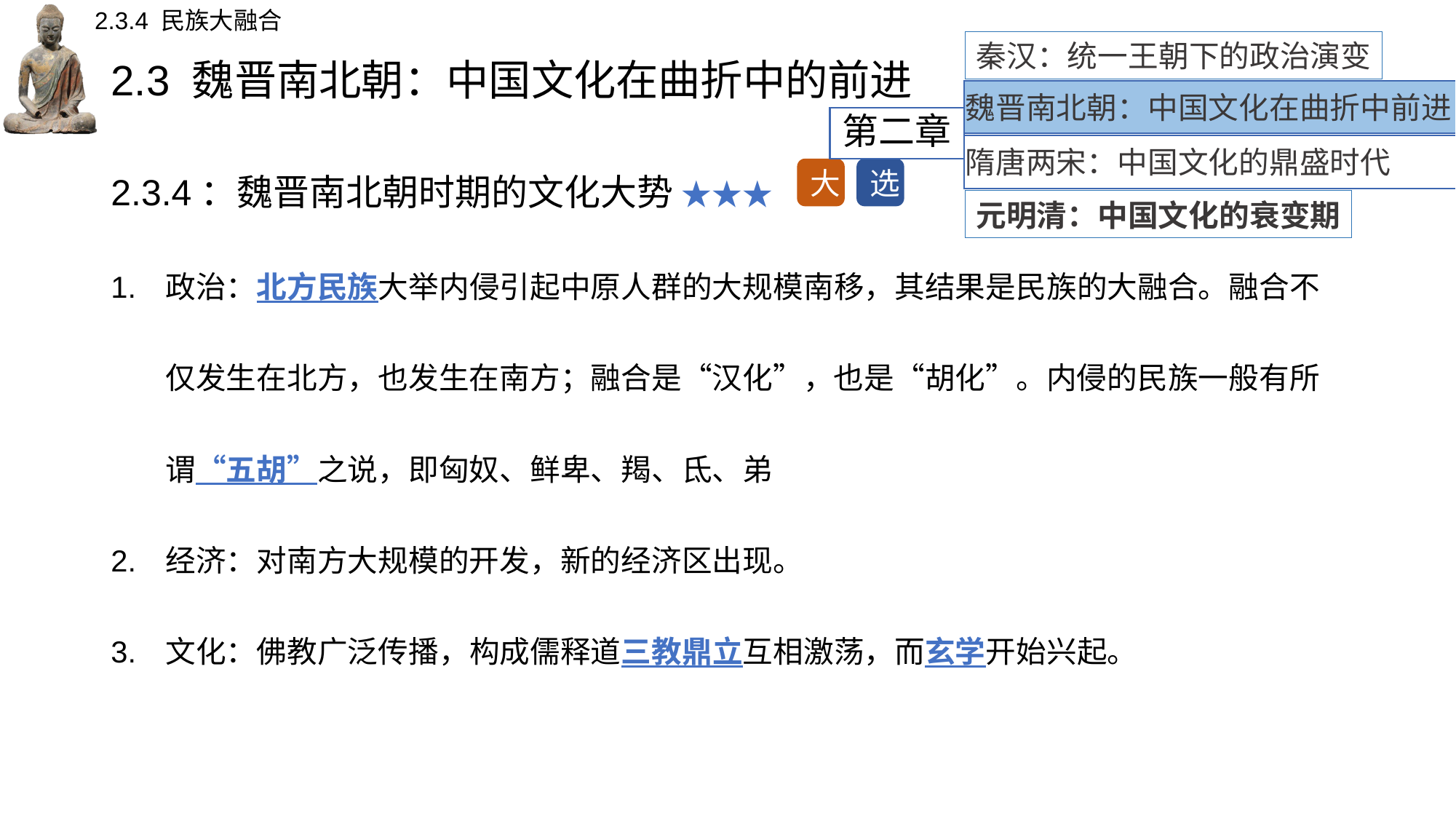

2.3.4 民族大融合
秦汉：统一王朝下的政治演变
# 2.3 魏晋南北朝：中国文化在曲折中的前进
魏晋南北朝：中国文化在曲折中前进
第二章
隋唐两宋：中国文化的鼎盛时代
2.3.4：魏晋南北朝时期的文化大势 ★★★
政治：北方民族大举内侵引起中原人群的大规模南移，其结果是民族的大融合。融合不仅发生在北方，也发生在南方；融合是“汉化”，也是“胡化”。内侵的民族一般有所谓“五胡”之说，即匈奴、鲜卑、羯、氐、弟
经济：对南方大规模的开发，新的经济区出现。
文化：佛教广泛传播，构成儒释道三教鼎立互相激荡，而玄学开始兴起。
大
选
元明清：中国文化的衰变期
41